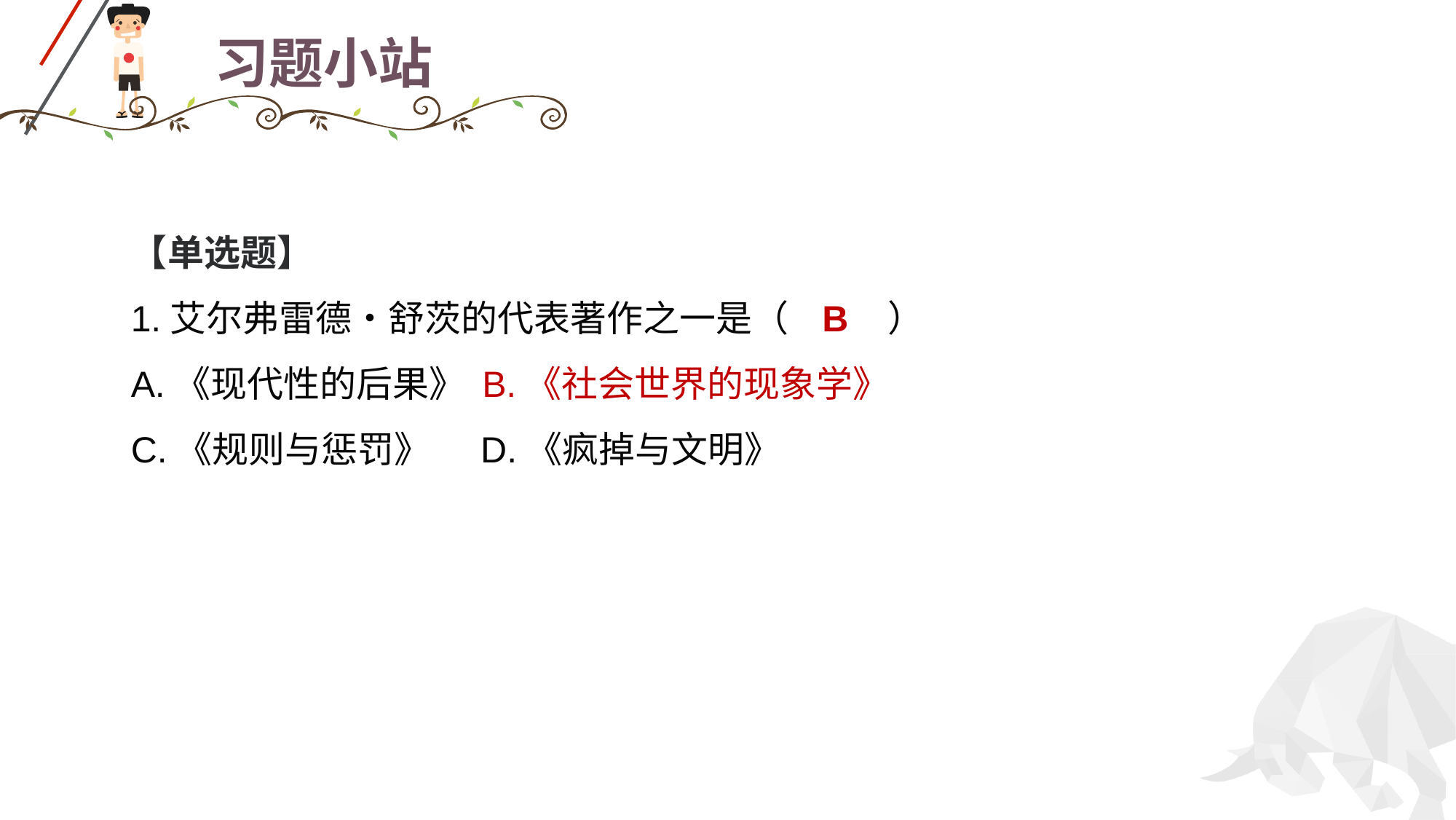

# 习题小站

【单选题】
1.艾尔弗雷德•舒茨的代表著作之一是（   B   ）
A.《现代性的后果》 B.《社会世界的现象学》
C.《规则与惩罚》     D.《疯掉与文明》